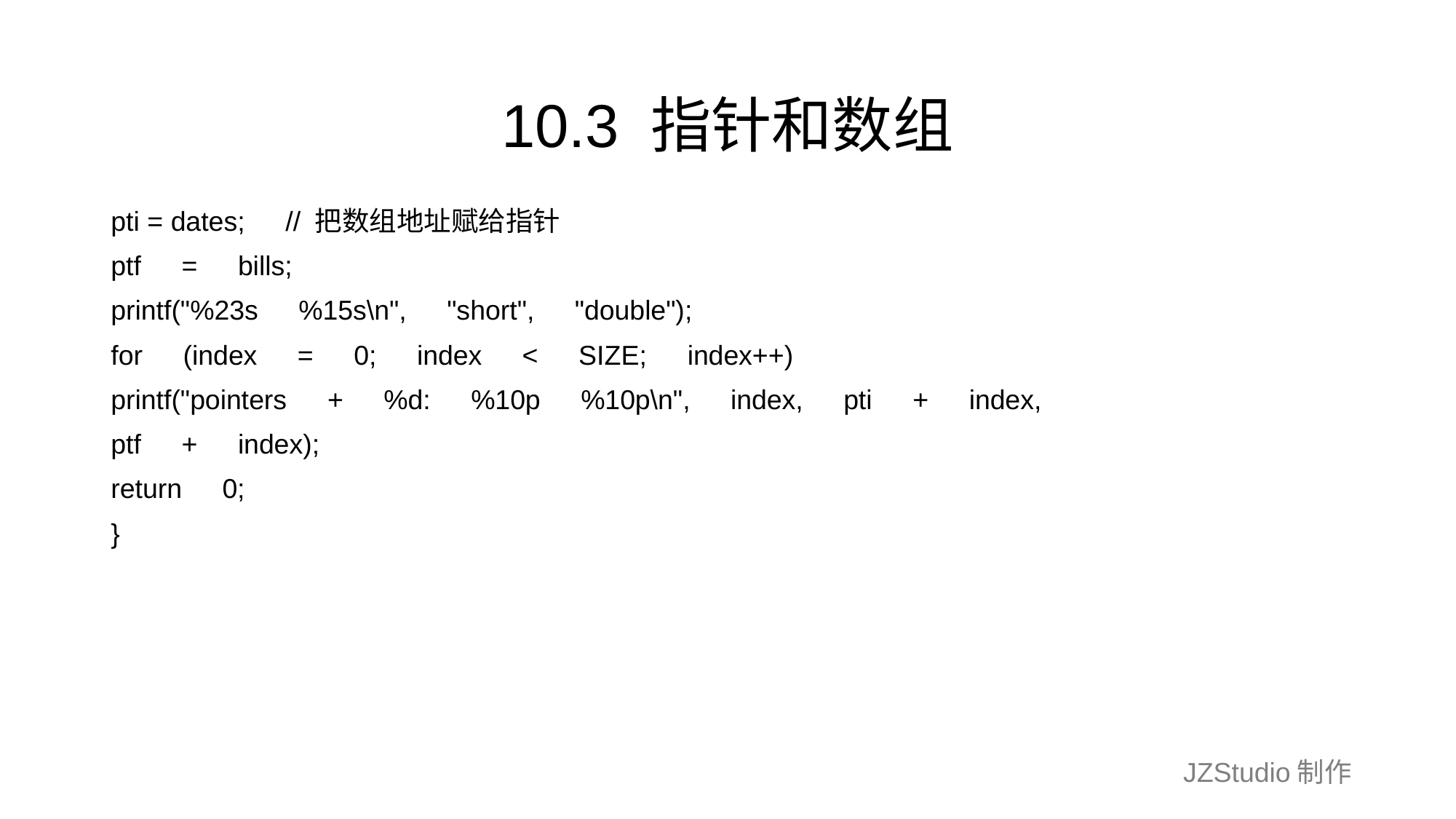

# 10.3 指针和数组
pti = dates;　// 把数组地址赋给指针
ptf　=　bills;
printf("%23s　%15s\n",　"short",　"double");
for　(index　=　0;　index　<　SIZE;　index++)
printf("pointers　+　%d:　%10p　%10p\n",　index,　pti　+　index,
ptf　+　index);
return　0;
}